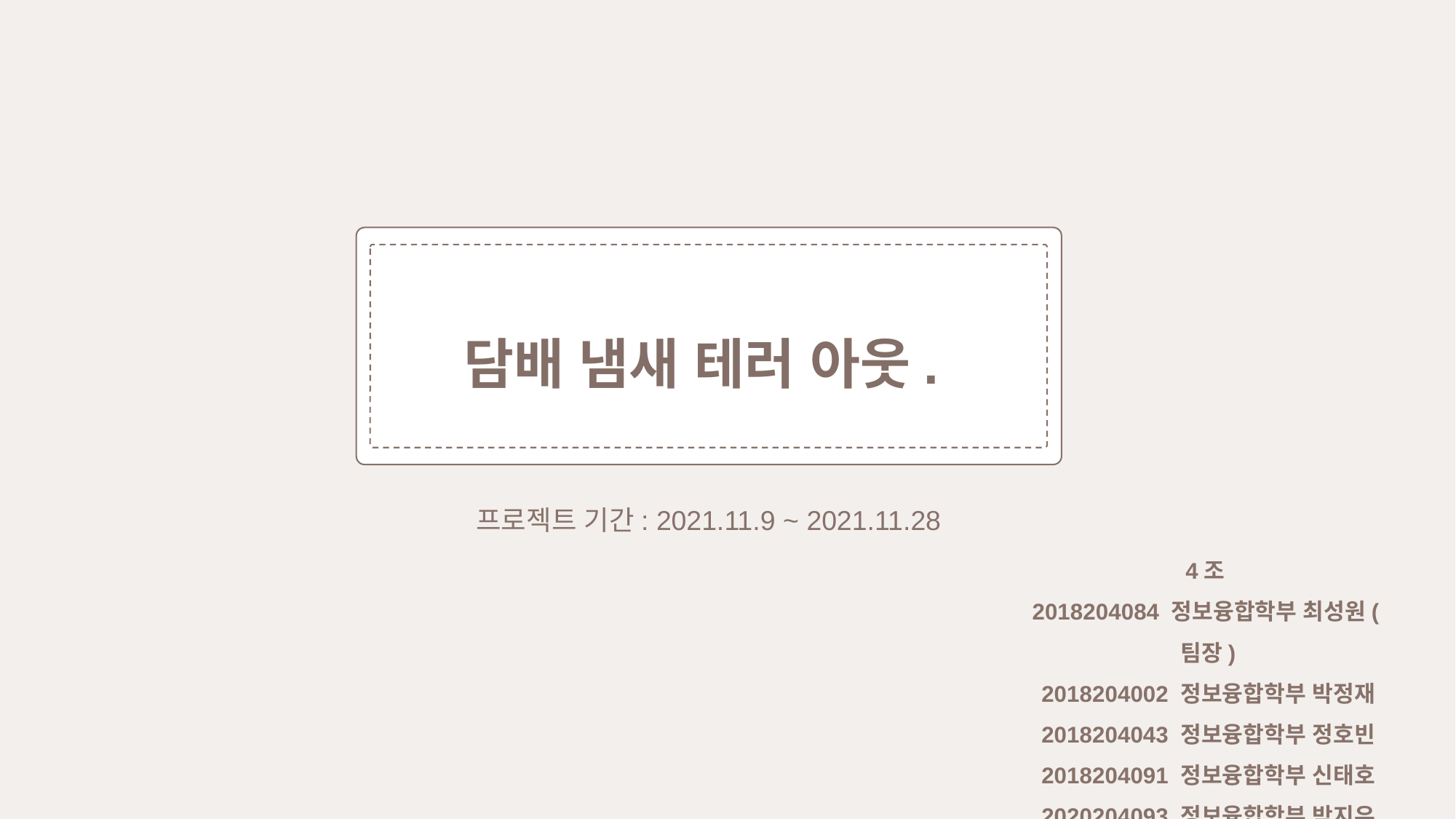

담배 냄새 테러 아웃.

프로젝트 기간: 2021.11.9 ~ 2021.11.28
4조
2018204084 정보융합학부 최성원(팀장)
2018204002 정보융합학부 박정재
2018204043 정보융합학부 정호빈
2018204091 정보융합학부 신태호
2020204093 정보융합학부 박지유